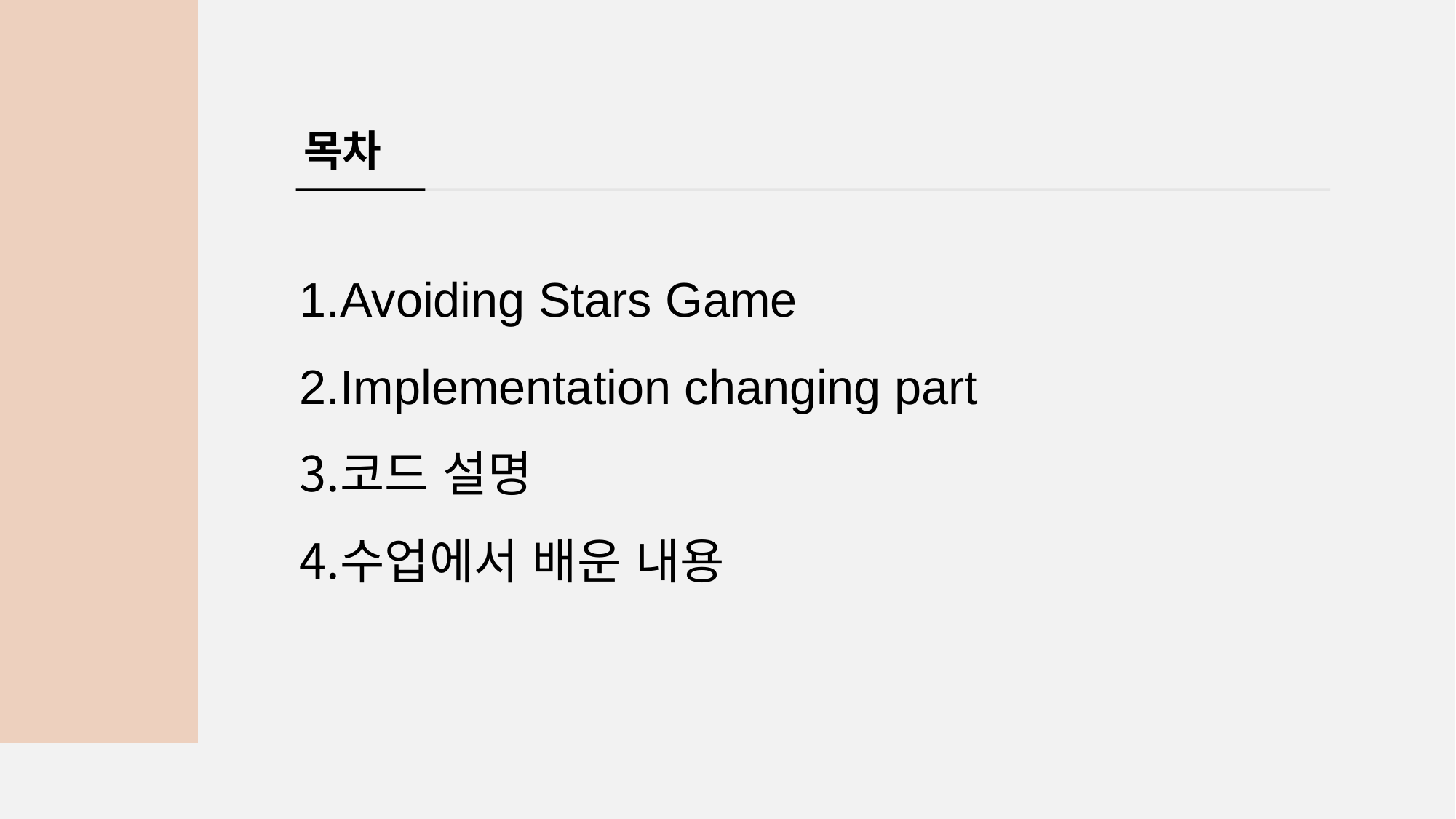

목차

Avoiding Stars Game
Implementation changing part
코드 설명
수업에서 배운 내용